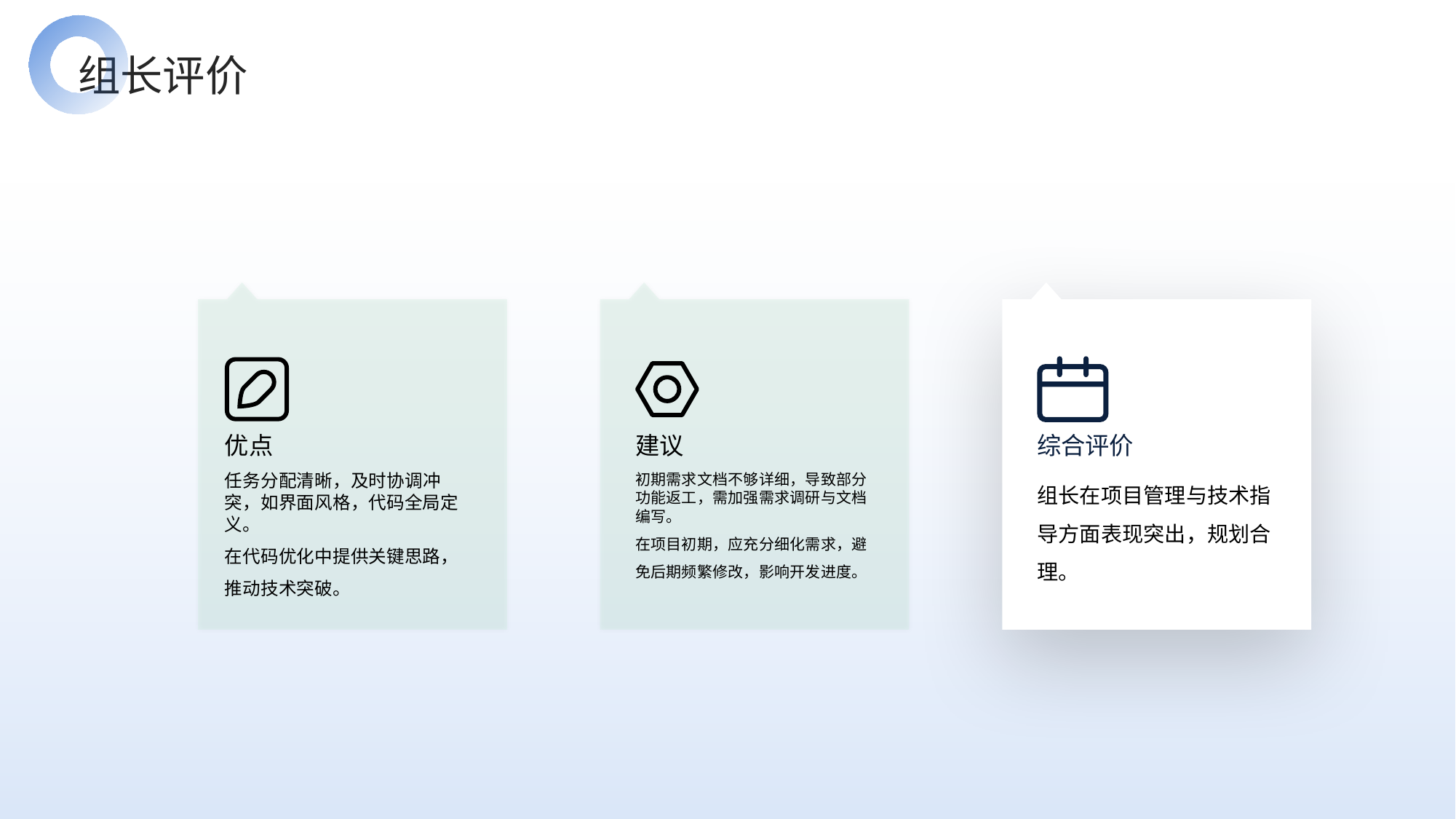

组长评价

优点
建议
综合评价
任务分配清晰，及时协调冲突，如界面风格，代码全局定义。
在代码优化中提供关键思路，推动技术突破。
初期需求文档不够详细，导致部分功能返工，需加强需求调研与文档编写。
在项目初期，应充分细化需求，避免后期频繁修改，影响开发进度。
组长在项目管理与技术指导方面表现突出，规划合理。